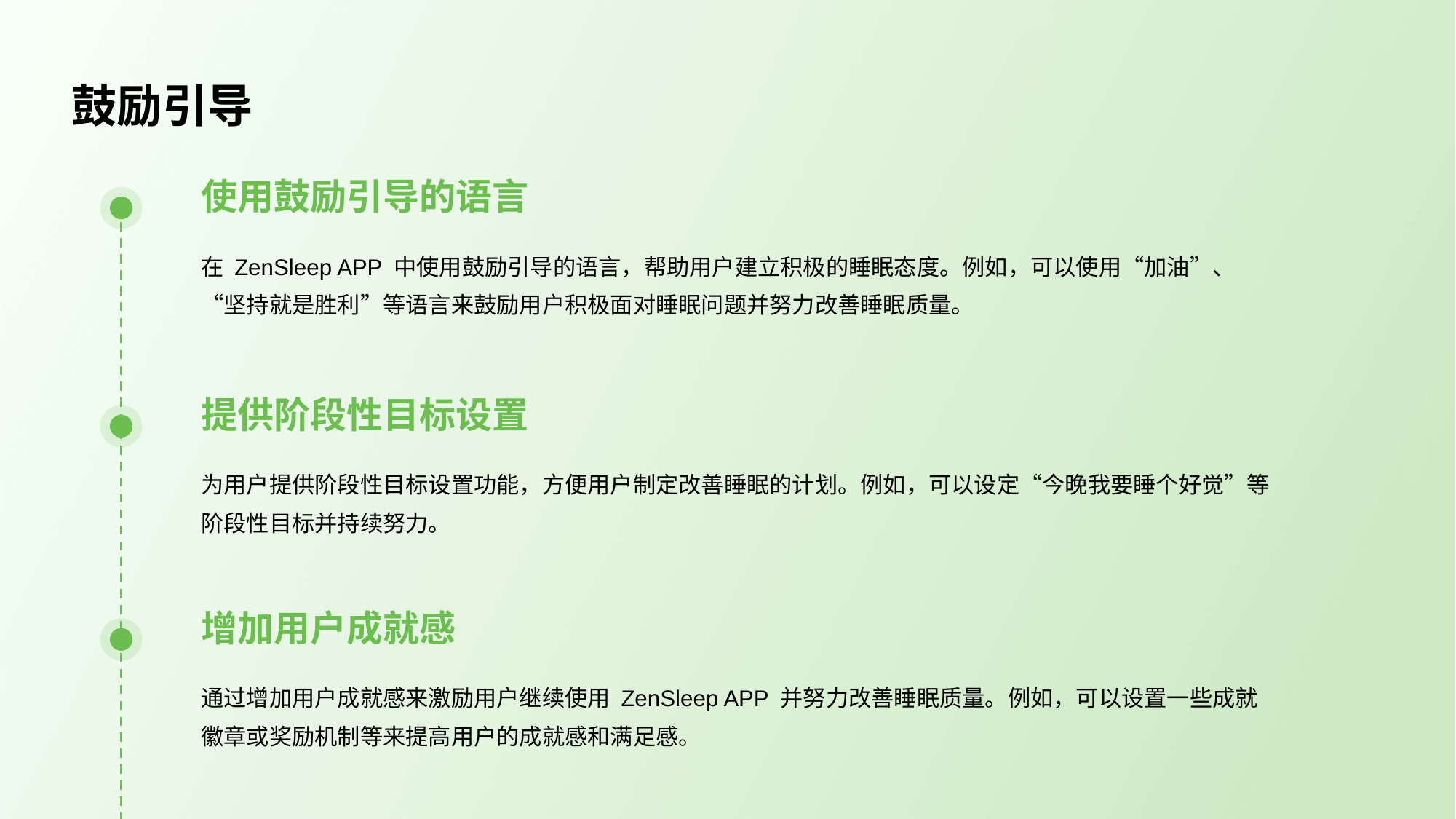

鼓励引导
使用鼓励引导的语言

在 ZenSleep APP 中使用鼓励引导的语言，帮助用户建立积极的睡眠态度。例如，可以使用“加油”、“坚持就是胜利”等语言来鼓励用户积极面对睡眠问题并努力改善睡眠质量。
提供阶段性目标设置

为用户提供阶段性目标设置功能，方便用户制定改善睡眠的计划。例如，可以设定“今晚我要睡个好觉”等阶段性目标并持续努力。
增加用户成就感

通过增加用户成就感来激励用户继续使用 ZenSleep APP 并努力改善睡眠质量。例如，可以设置一些成就徽章或奖励机制等来提高用户的成就感和满足感。